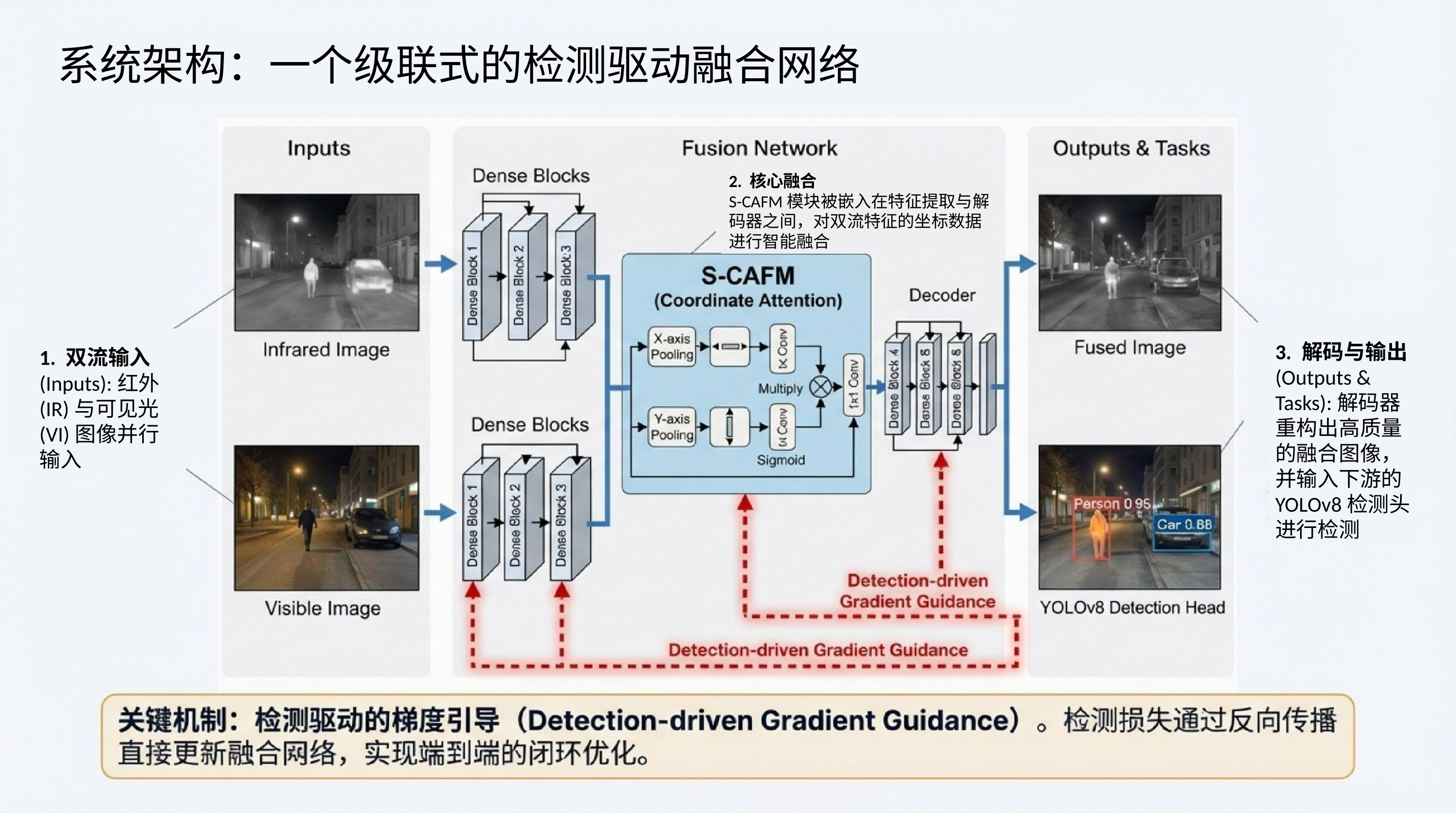

系统架构：一个级联式的检测驱动融合网络
2. 核心融合
S-CAFM模块被嵌入在特征提取与解码器之间，对双流特征的坐标数据进行智能融合

3. 解码与输出
(Outputs & Tasks):解码器重构出高质量的融合图像，并输入下游的YOLOv8检测头进行检测

1. 双流输入
(Inputs):红外(IR)与可见光(VI)图像并行输入